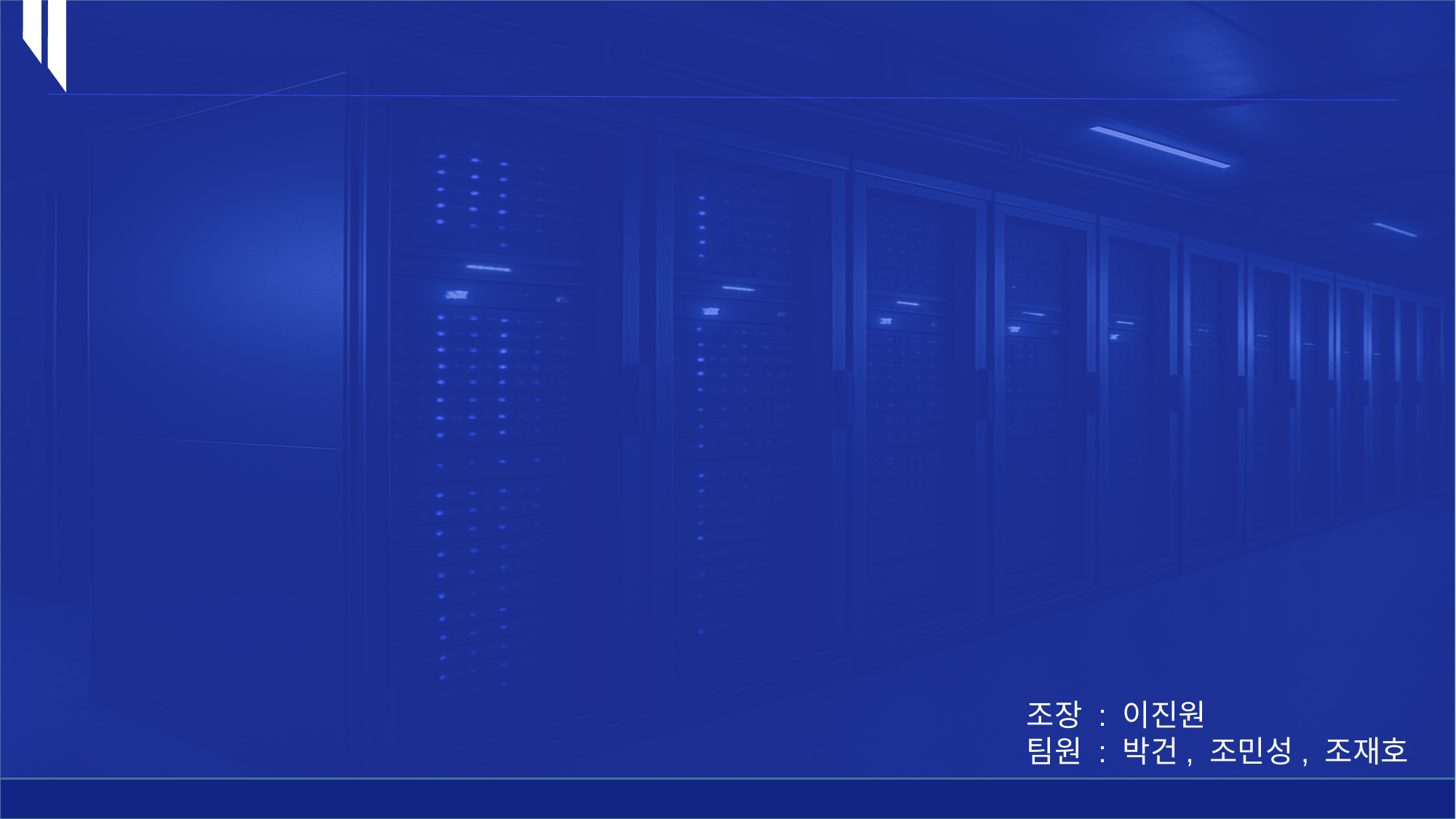

조장 : 이진원
팀원 : 박건, 조민성, 조재호